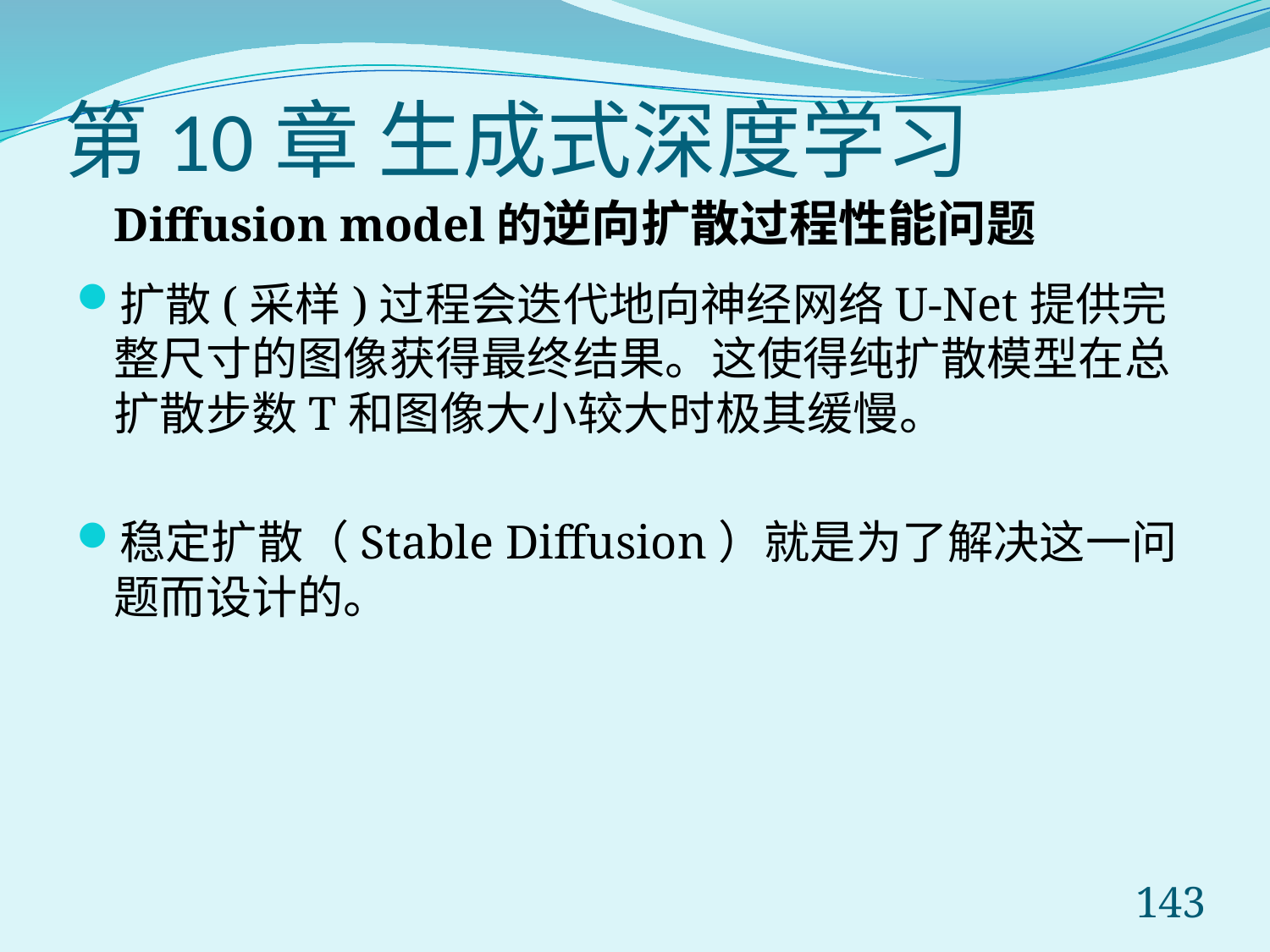

# 第10章 生成式深度学习
Diffusion model的逆向扩散过程性能问题

扩散(采样)过程会迭代地向神经网络U-Net提供完整尺寸的图像获得最终结果。这使得纯扩散模型在总扩散步数T和图像大小较大时极其缓慢。

稳定扩散（Stable Diffusion）就是为了解决这一问题而设计的。
143